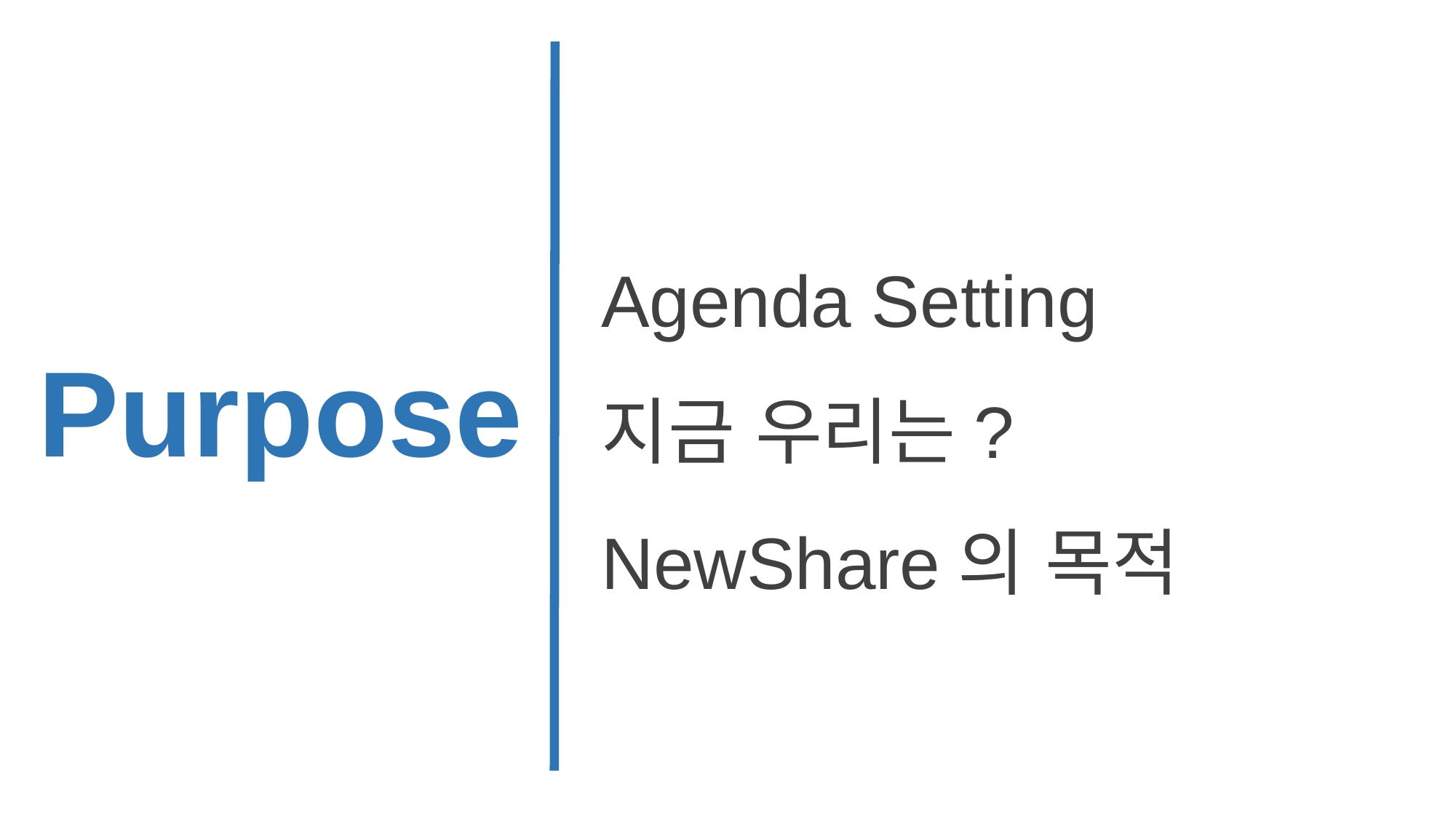

Agenda Setting
지금 우리는?
NewShare의 목적
Purpose